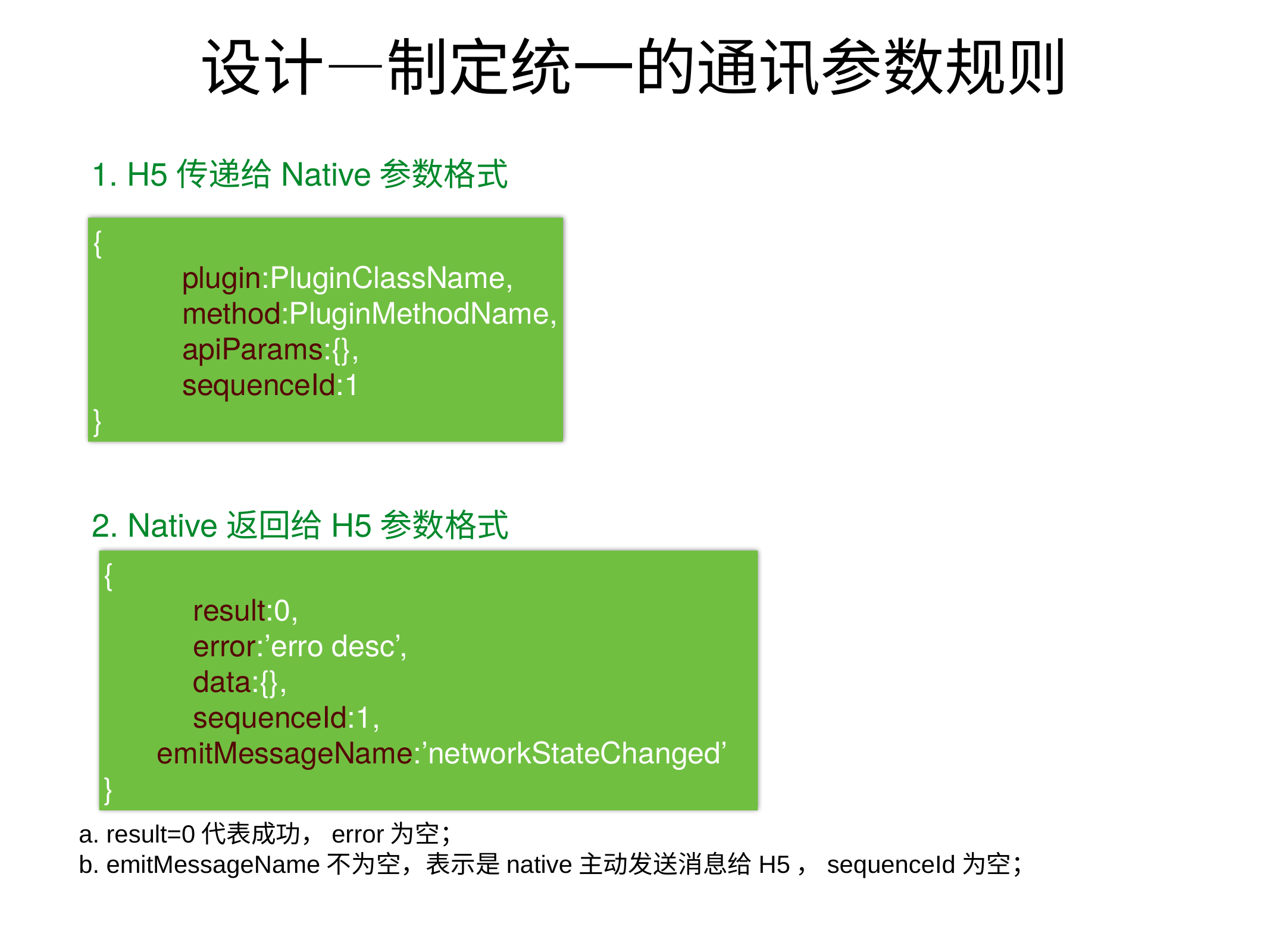

# 设计—制定统一的通讯参数规则
1. H5传递给Native参数格式
{
	plugin:PluginClassName,
	method:PluginMethodName,
	apiParams:{},
	sequenceId:1
}
2. Native返回给H5参数格式
{
	result:0,
	error:’erro desc’,
	data:{},
	sequenceId:1,
 emitMessageName:’networkStateChanged’
}
a. result=0代表成功，error为空；
b. emitMessageName不为空，表示是native主动发送消息给H5，sequenceId为空；